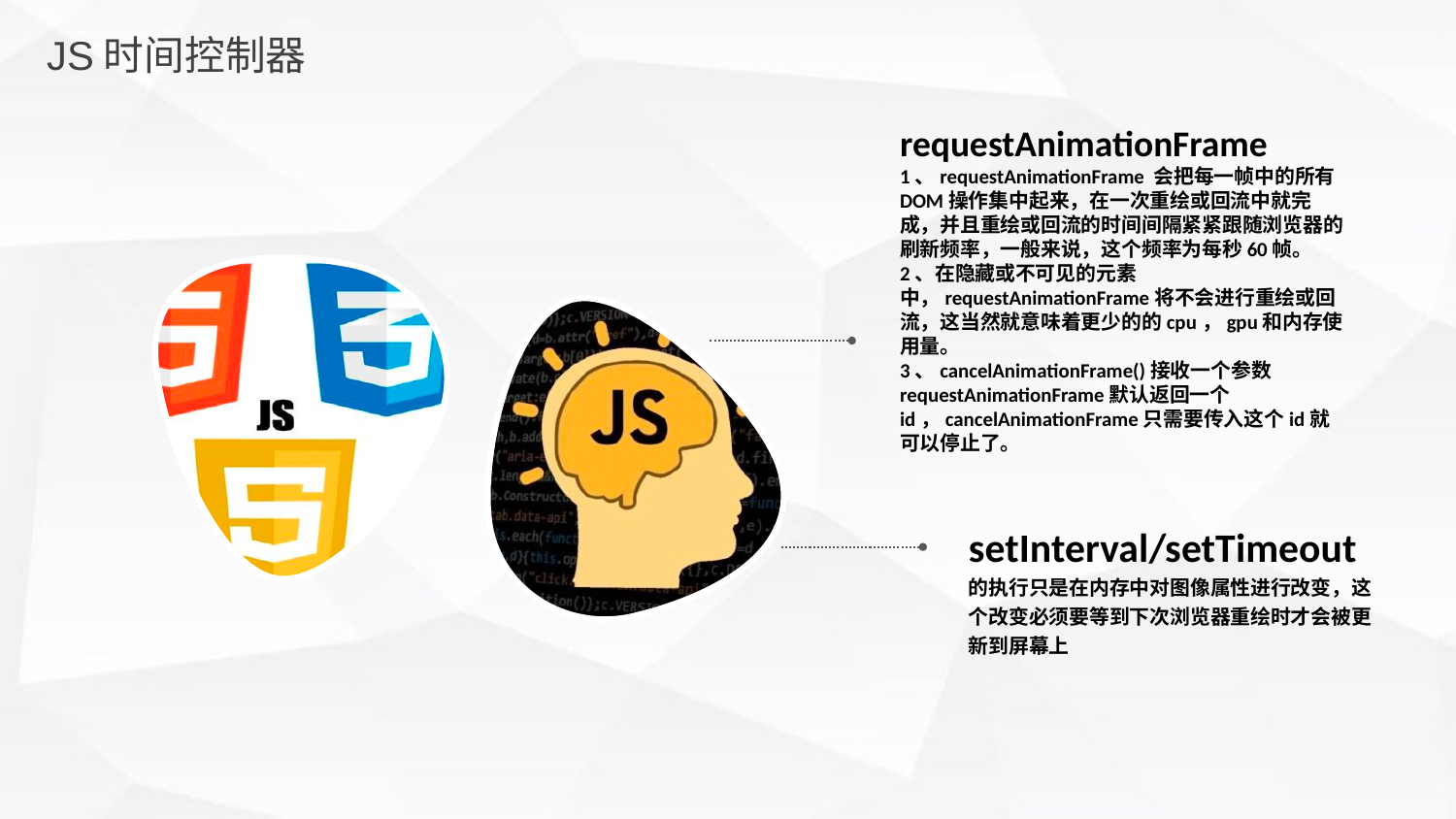

JS时间控制器
requestAnimationFrame
1、requestAnimationFrame 会把每一帧中的所有DOM操作集中起来，在一次重绘或回流中就完成，并且重绘或回流的时间间隔紧紧跟随浏览器的刷新频率，一般来说，这个频率为每秒60帧。
2、在隐藏或不可见的元素中，requestAnimationFrame将不会进行重绘或回流，这当然就意味着更少的的cpu，gpu和内存使用量。
3、cancelAnimationFrame()接收一个参数 requestAnimationFrame默认返回一个id，cancelAnimationFrame只需要传入这个id就可以停止了。

setInterval/setTimeout
的执行只是在内存中对图像属性进行改变，这个改变必须要等到下次浏览器重绘时才会被更新到屏幕上